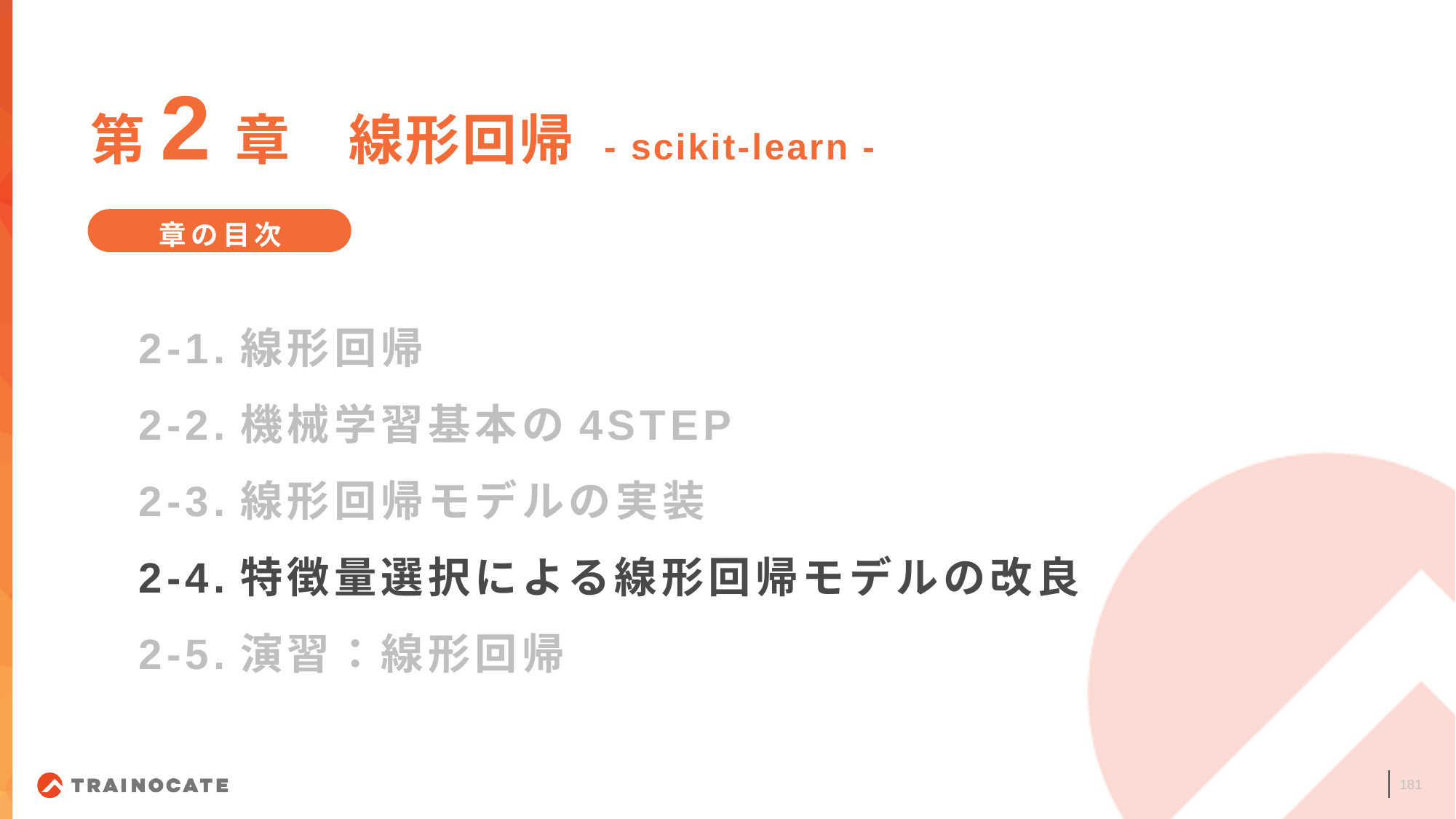

第2章　線形回帰 - scikit-learn -
章の目次
2-1.線形回帰
2-2.機械学習基本の4STEP
2-3.線形回帰モデルの実装
2-4.特徴量選択による線形回帰モデルの改良
2-5.演習：線形回帰
181